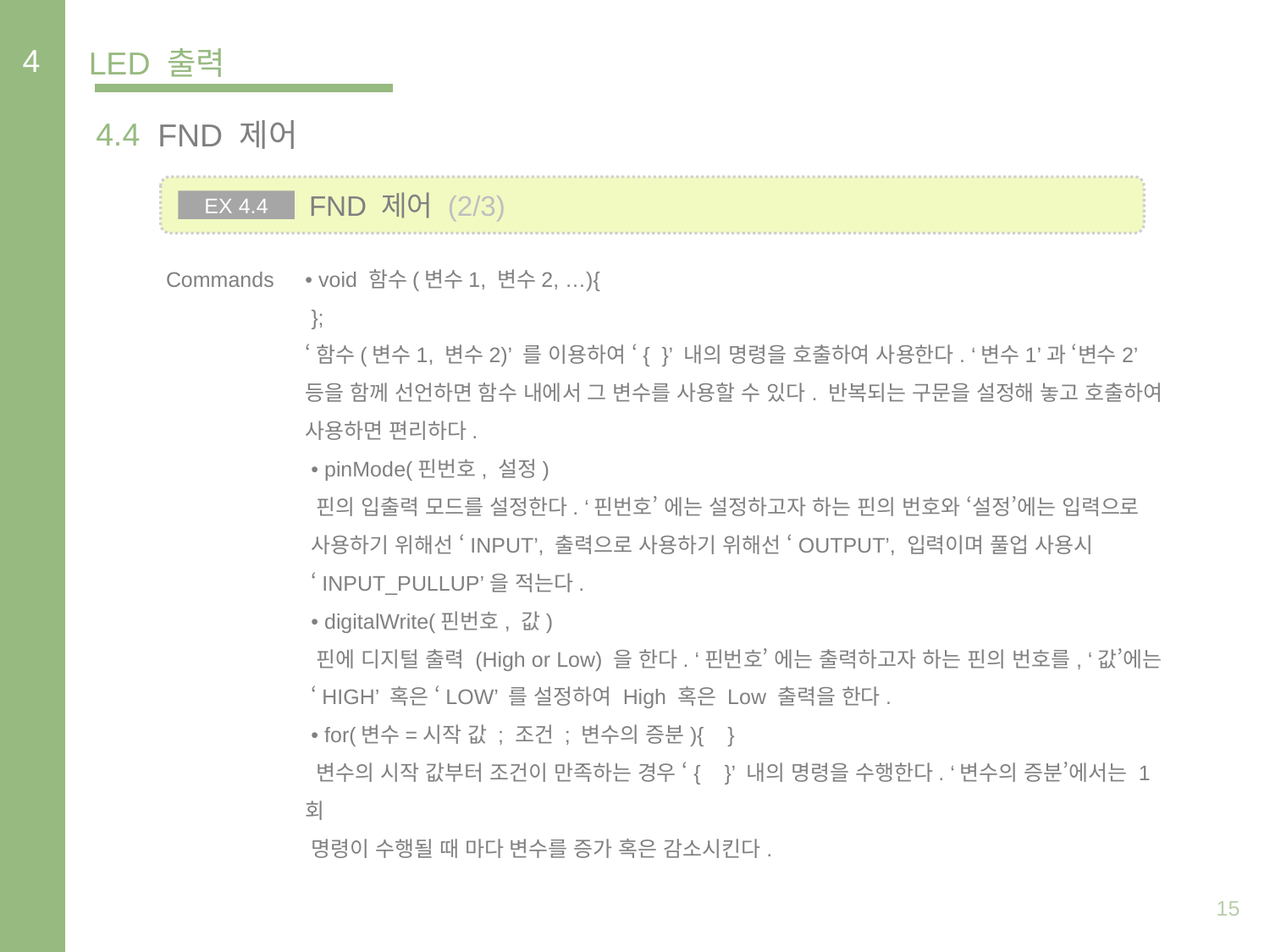

4
LED 출력
4.4
FND 제어
                 FND 제어 (2/3)
EX 4.4
Commands
• void 함수(변수1, 변수2, …){
 };
‘함수(변수1, 변수2)’ 를 이용하여 ‘{  }’ 내의 명령을 호출하여 사용한다. ‘변수1’과 ‘변수2’등을 함께 선언하면 함수 내에서 그 변수를 사용할 수 있다. 반복되는 구문을 설정해 놓고 호출하여 사용하면 편리하다.
 • pinMode(핀번호, 설정)
 핀의 입출력 모드를 설정한다. ‘핀번호’ 에는 설정하고자 하는 핀의 번호와 ‘설정’에는 입력으로
 사용하기 위해선 ‘INPUT’, 출력으로 사용하기 위해선 ‘OUTPUT’, 입력이며 풀업 사용시
 ‘INPUT_PULLUP’을 적는다.
 • digitalWrite(핀번호, 값)
 핀에 디지털 출력 (High or Low) 을 한다. ‘핀번호’ 에는 출력하고자 하는 핀의 번호를, ‘값’에는
 ‘HIGH’ 혹은 ‘LOW’ 를 설정하여 High 혹은 Low 출력을 한다.
 • for(변수=시작 값 ; 조건 ; 변수의 증분){    }
 변수의 시작 값부터 조건이 만족하는 경우 ‘{    }’ 내의 명령을 수행한다. ‘변수의 증분’에서는 1회
 명령이 수행될 때 마다 변수를 증가 혹은 감소시킨다.
15